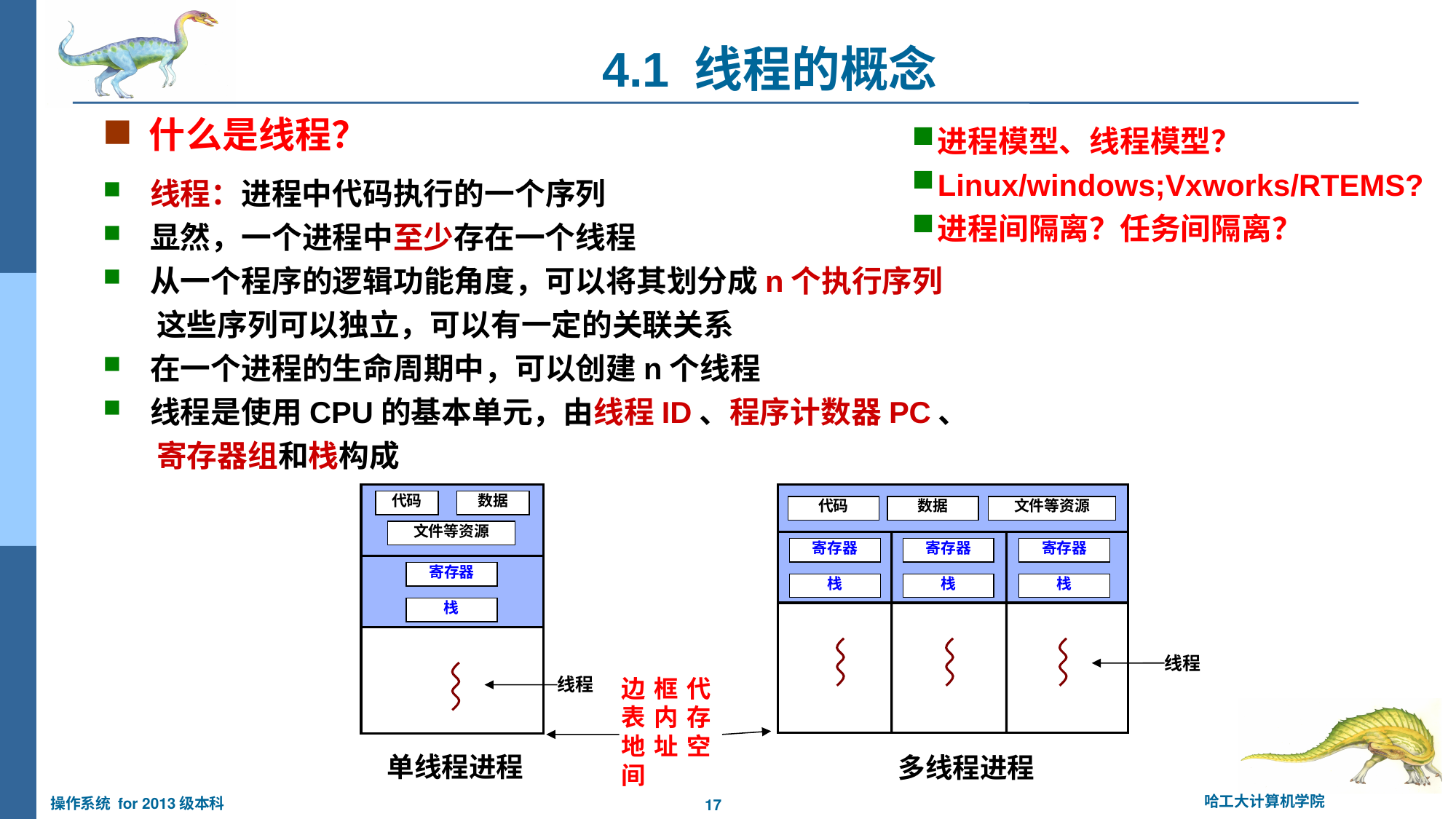

#
4.1 线程的概念
什么是线程？
进程模型、线程模型？
Linux/windows;Vxworks/RTEMS?
进程间隔离？任务间隔离？
  线程：进程中代码执行的一个序列
  显然，一个进程中至少存在一个线程
  从一个程序的逻辑功能角度，可以将其划分成n个执行序列
    这些序列可以独立，可以有一定的关联关系
  在一个进程的生命周期中，可以创建n个线程
  线程是使用CPU的基本单元，由线程ID、程序计数器PC、
    寄存器组和栈构成

代码
数据
文件等资源

寄存器
寄存器
寄存器
栈
栈
栈

线程

多线程进程

代码
数据
文件等资源

寄存器
栈

线程
边框代表内存地址空间

单线程进程